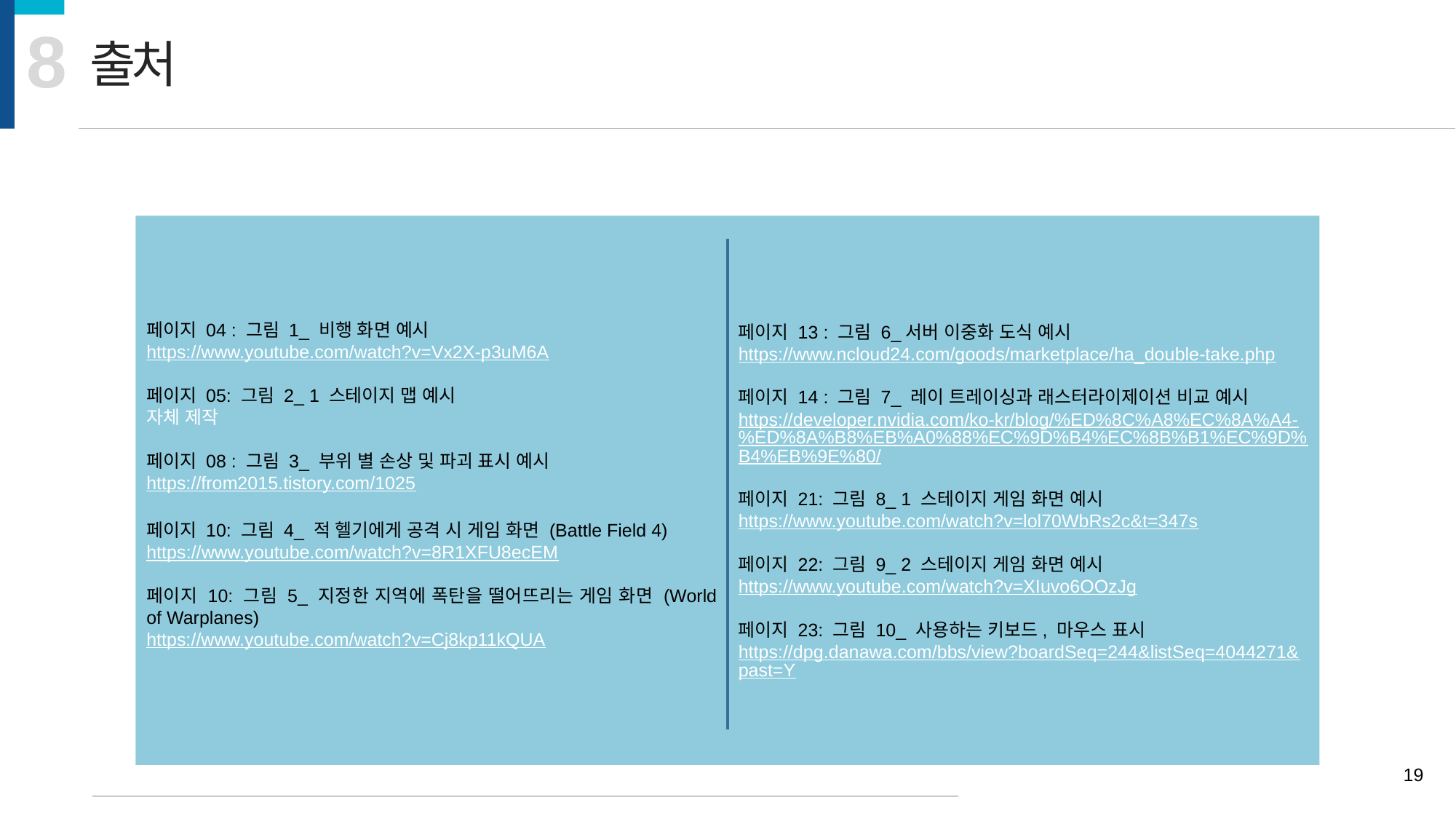

8
출처

페이지 13 : 그림 6_서버 이중화 도식 예시
https://www.ncloud24.com/goods/marketplace/ha_double-take.php

페이지 14 : 그림 7_ 레이 트레이싱과 래스터라이제이션 비교 예시
https://developer.nvidia.com/ko-kr/blog/%ED%8C%A8%EC%8A%A4-%ED%8A%B8%EB%A0%88%EC%9D%B4%EC%8B%B1%EC%9D%B4%EB%9E%80/

페이지 21: 그림 8_ 1 스테이지 게임 화면 예시
https://www.youtube.com/watch?v=lol70WbRs2c&t=347s

페이지 22: 그림 9_ 2 스테이지 게임 화면 예시
https://www.youtube.com/watch?v=XIuvo6OOzJg

페이지 23: 그림 10_ 사용하는 키보드, 마우스 표시
https://dpg.danawa.com/bbs/view?boardSeq=244&listSeq=4044271&past=Y
페이지 04 : 그림 1_ 비행 화면 예시
https://www.youtube.com/watch?v=Vx2X-p3uM6A

페이지 05: 그림 2_ 1 스테이지 맵 예시
자체 제작

페이지 08 : 그림 3_ 부위 별 손상 및 파괴 표시 예시
https://from2015.tistory.com/1025

페이지 10: 그림 4_ 적 헬기에게 공격 시 게임 화면 (Battle Field 4)
https://www.youtube.com/watch?v=8R1XFU8ecEM

페이지 10: 그림 5_ 지정한 지역에 폭탄을 떨어뜨리는 게임 화면 (World of Warplanes)
https://www.youtube.com/watch?v=Cj8kp11kQUA
19